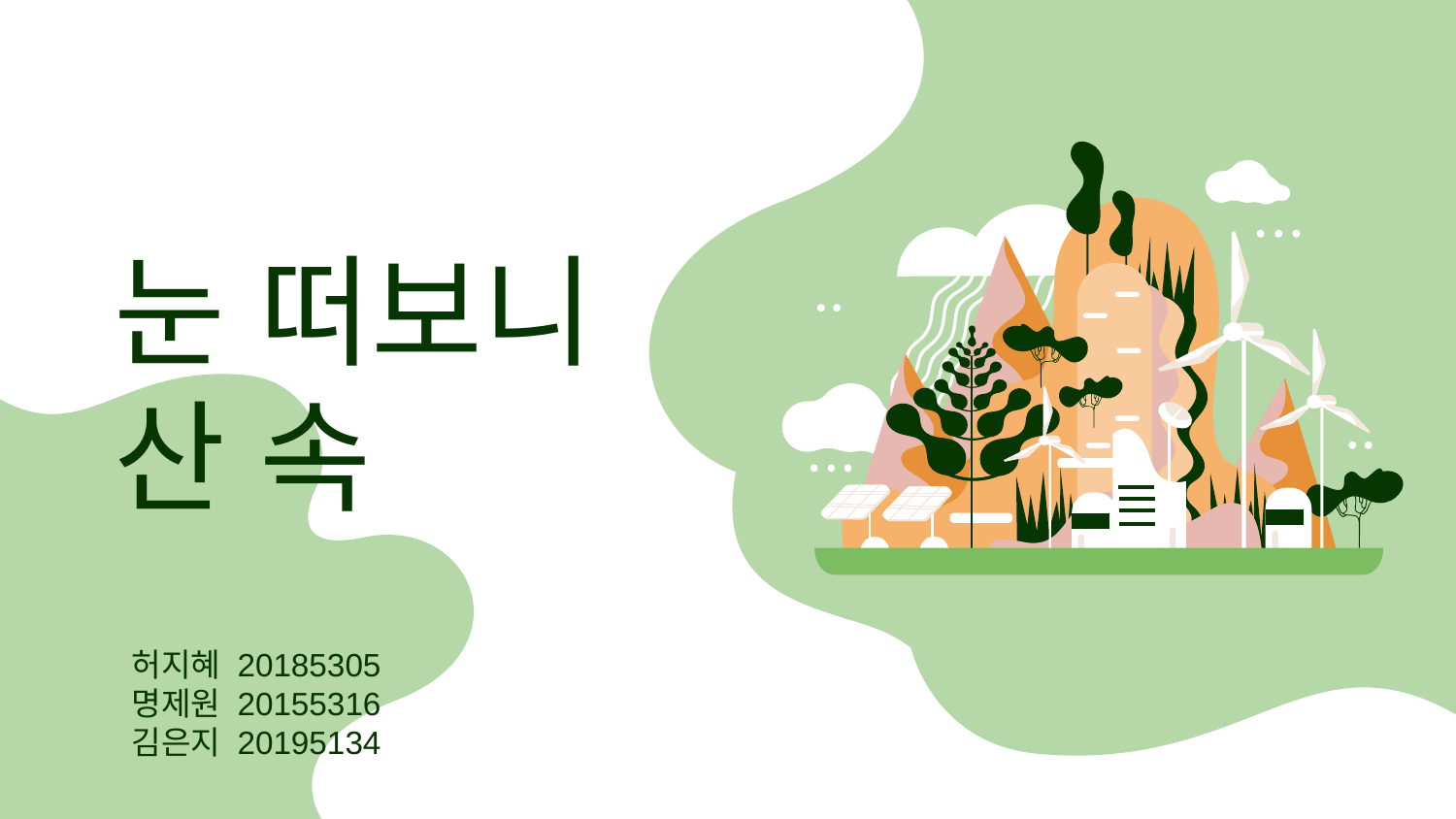

# 눈 떠보니 산 속
허지혜 20185305
명제원 20155316
김은지 20195134